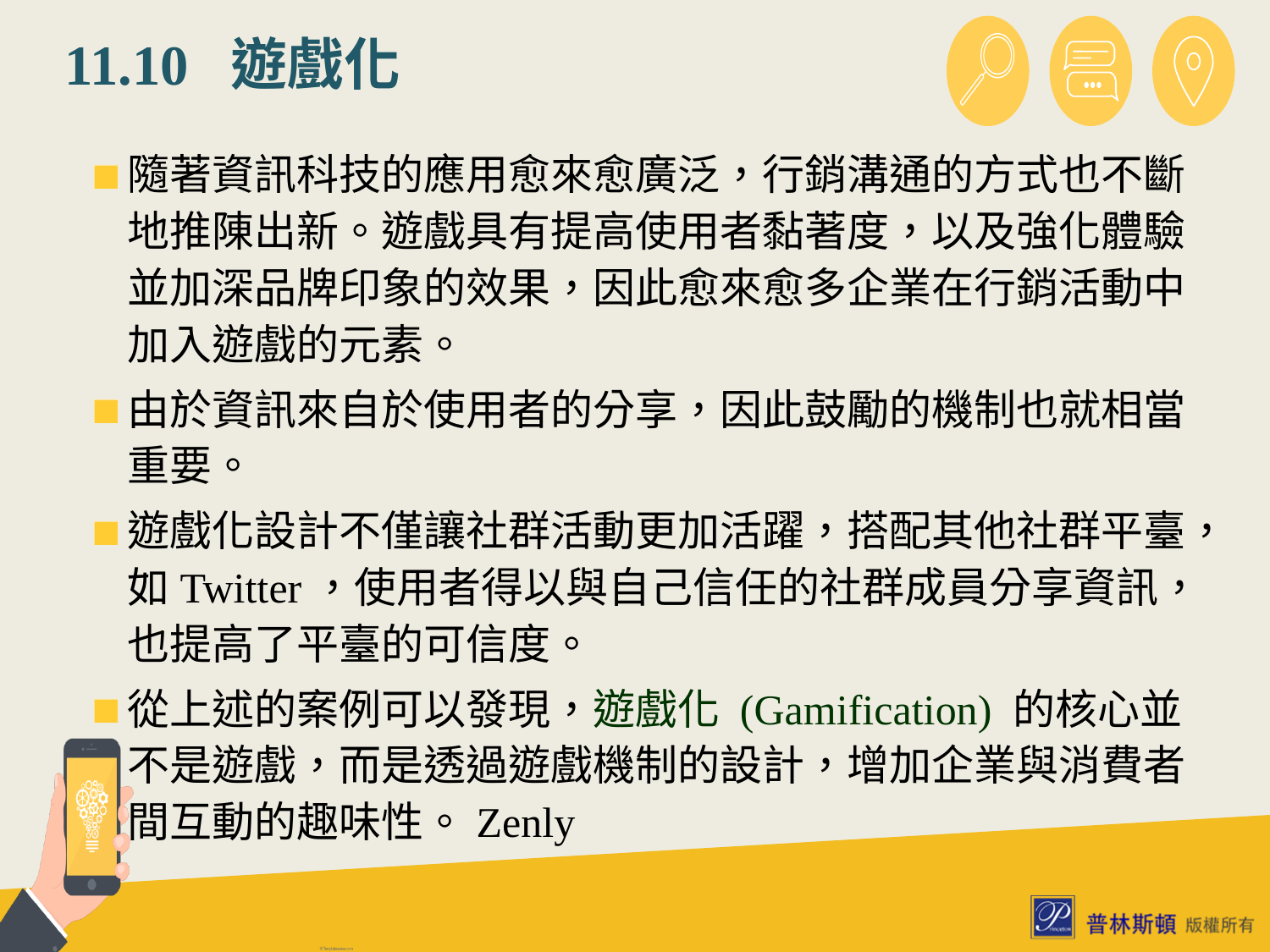

# 11.10  遊戲化
隨著資訊科技的應用愈來愈廣泛，行銷溝通的方式也不斷地推陳出新。遊戲具有提高使用者黏著度，以及強化體驗並加深品牌印象的效果，因此愈來愈多企業在行銷活動中加入遊戲的元素。
由於資訊來自於使用者的分享，因此鼓勵的機制也就相當重要。
遊戲化設計不僅讓社群活動更加活躍，搭配其他社群平臺，如Twitter，使用者得以與自己信任的社群成員分享資訊，也提高了平臺的可信度。
從上述的案例可以發現，遊戲化 (Gamification) 的核心並不是遊戲，而是透過遊戲機制的設計，增加企業與消費者間互動的趣味性。Zenly